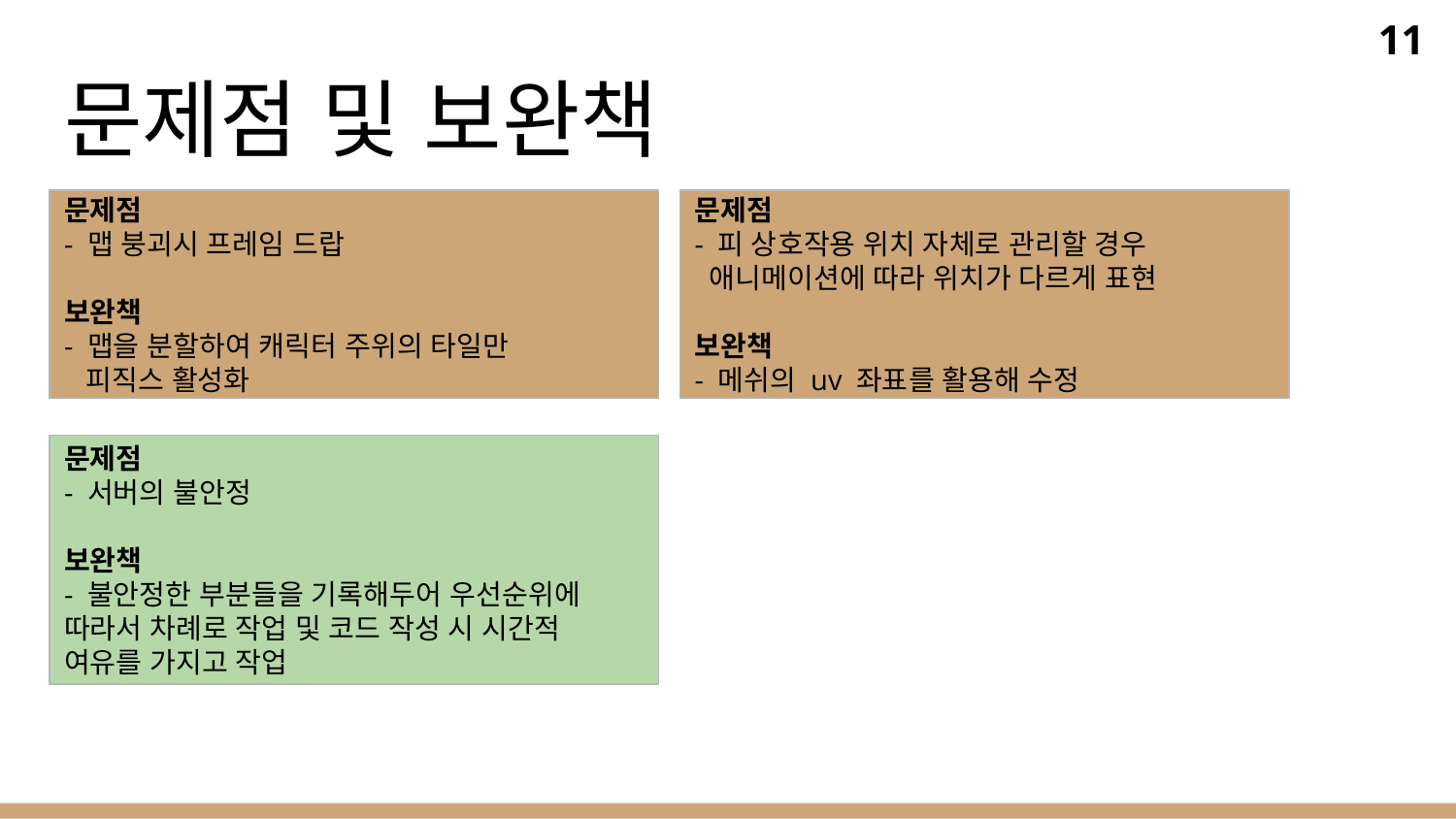

11
# 문제점 및 보완책
문제점
- 맵 붕괴시 프레임 드랍

보완책
- 맵을 분할하여 캐릭터 주위의 타일만
   피직스 활성화
문제점
- 피 상호작용 위치 자체로 관리할 경우
  애니메이션에 따라 위치가 다르게 표현

보완책
- 메쉬의 uv 좌표를 활용해 수정
문제점
- 서버의 불안정

보완책
- 불안정한 부분들을 기록해두어 우선순위에 따라서 차례로 작업 및 코드 작성 시 시간적 여유를 가지고 작업